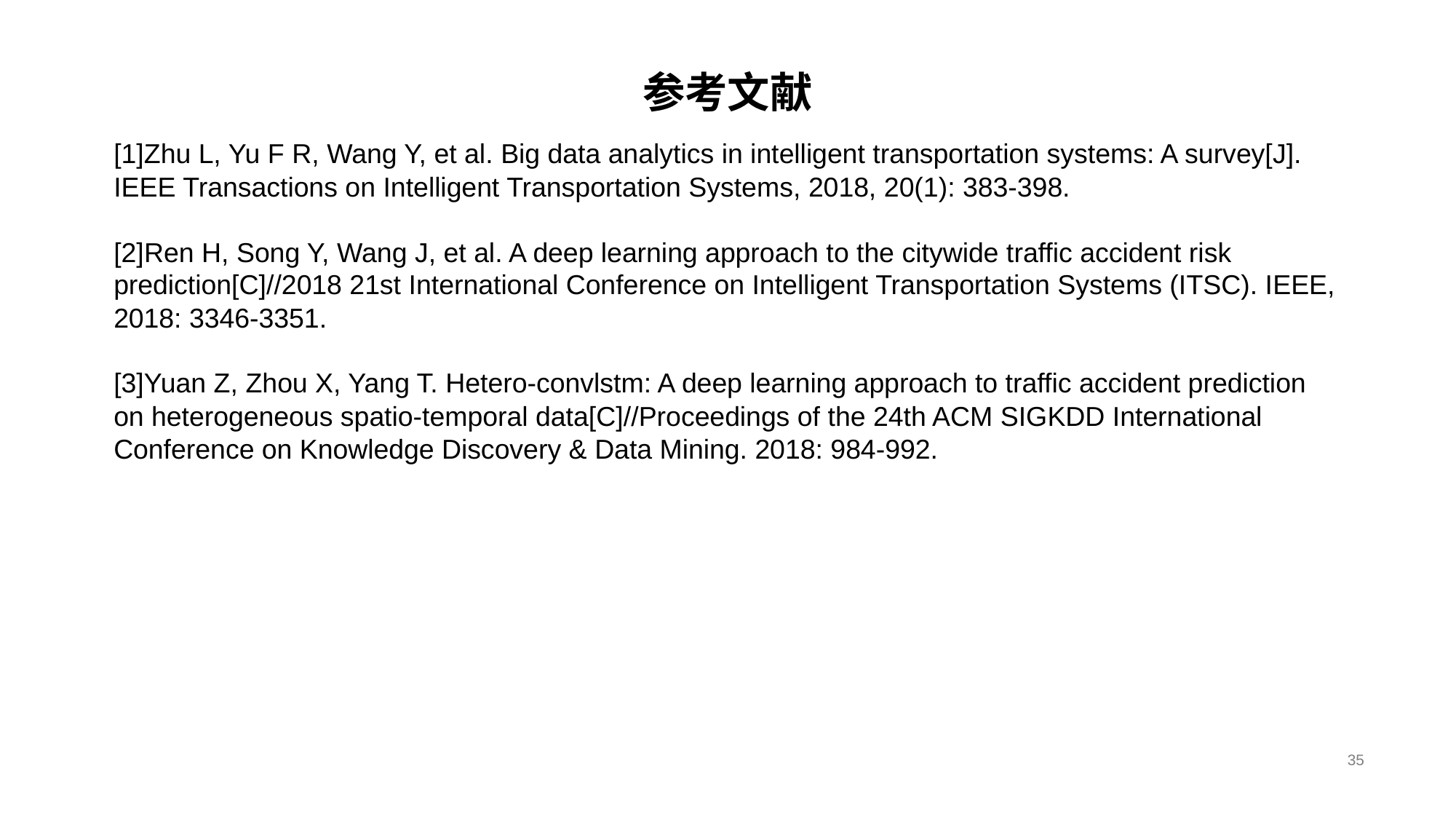

# 参考文献

[1]Zhu L, Yu F R, Wang Y, et al. Big data analytics in intelligent transportation systems: A survey[J]. IEEE Transactions on Intelligent Transportation Systems, 2018, 20(1): 383-398.

[2]Ren H, Song Y, Wang J, et al. A deep learning approach to the citywide traffic accident risk prediction[C]//2018 21st International Conference on Intelligent Transportation Systems (ITSC). IEEE, 2018: 3346-3351.

[3]Yuan Z, Zhou X, Yang T. Hetero-convlstm: A deep learning approach to traffic accident prediction on heterogeneous spatio-temporal data[C]//Proceedings of the 24th ACM SIGKDD International Conference on Knowledge Discovery & Data Mining. 2018: 984-992.

35